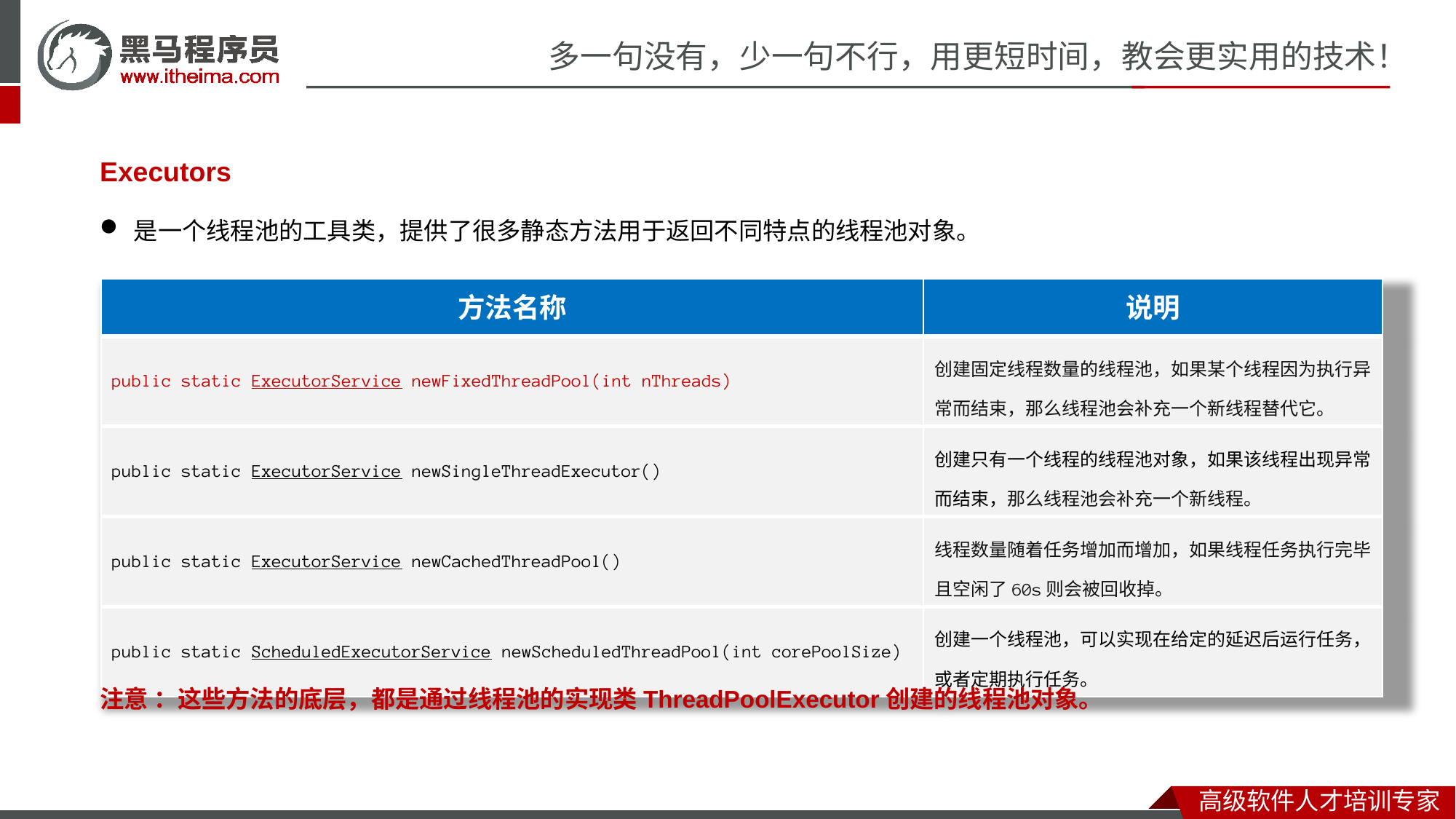

Executors
是一个线程池的工具类，提供了很多静态方法用于返回不同特点的线程池对象。
| 方法名称 | 说明 |
| --- | --- |
| public static ExecutorService newFixedThreadPool​(int nThreads) | 创建固定线程数量的线程池，如果某个线程因为执行异常而结束，那么线程池会补充一个新线程替代它。 |
| public static ExecutorService newSingleThreadExecutor() | 创建只有一个线程的线程池对象，如果该线程出现异常而结束，那么线程池会补充一个新线程。 |
| public static ExecutorService newCachedThreadPool() | 线程数量随着任务增加而增加，如果线程任务执行完毕且空闲了60s则会被回收掉。 |
| public static ScheduledExecutorService newScheduledThreadPool​(int corePoolSize) | 创建一个线程池，可以实现在给定的延迟后运行任务，或者定期执行任务。 |
注意 ：这些方法的底层，都是通过线程池的实现类ThreadPoolExecutor创建的线程池对象。